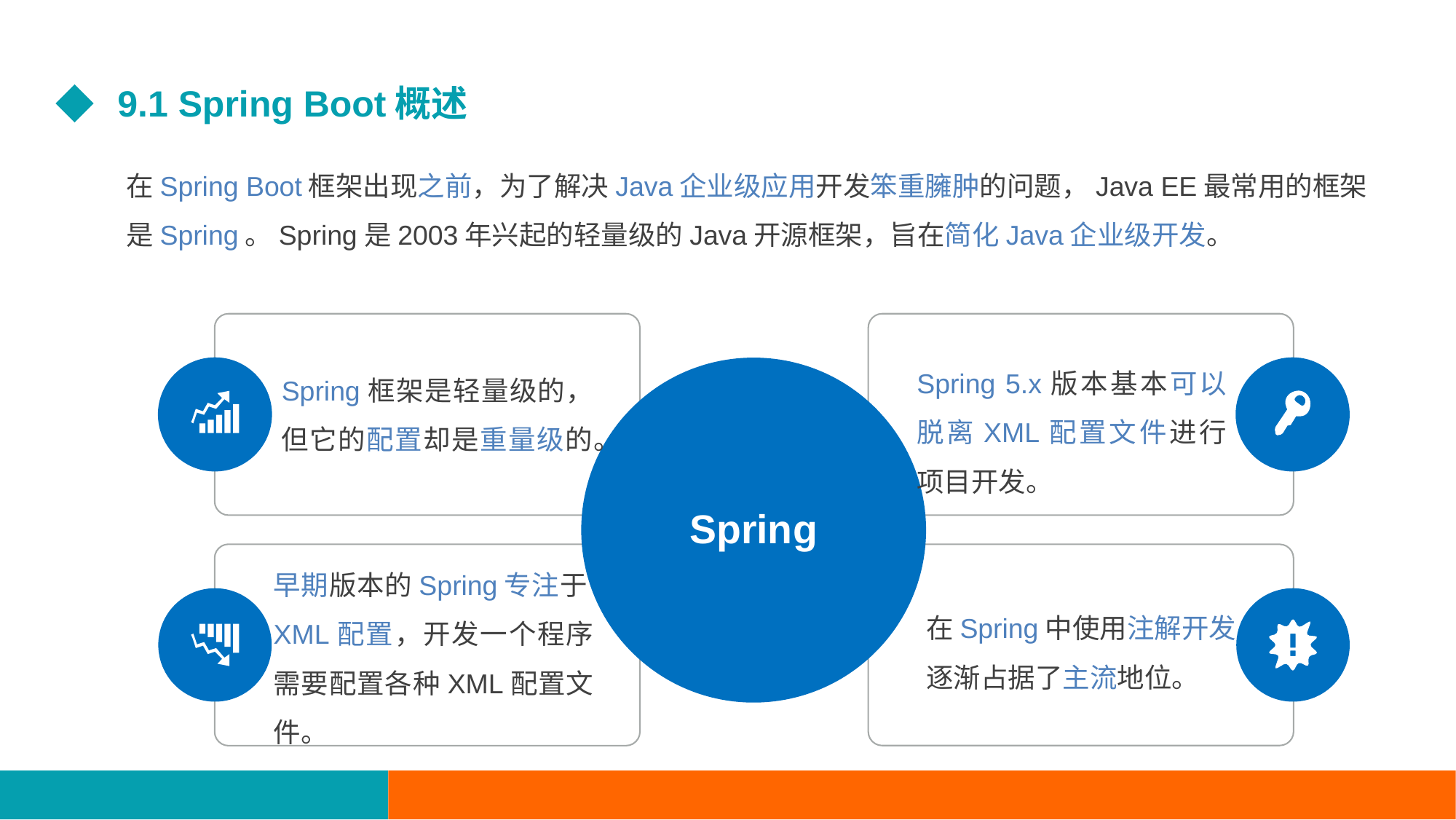

9.1 Spring Boot概述
在Spring Boot框架出现之前，为了解决Java企业级应用开发笨重臃肿的问题，Java EE最常用的框架是Spring。Spring是2003年兴起的轻量级的Java开源框架，旨在简化Java企业级开发。

Spring 5.x版本基本可以脱离XML配置文件进行项目开发。
Spring框架是轻量级的，但它的配置却是重量级的。

Spring

早期版本的Spring专注于XML配置，开发一个程序需要配置各种XML配置文件。

在Spring中使用注解开发逐渐占据了主流地位。